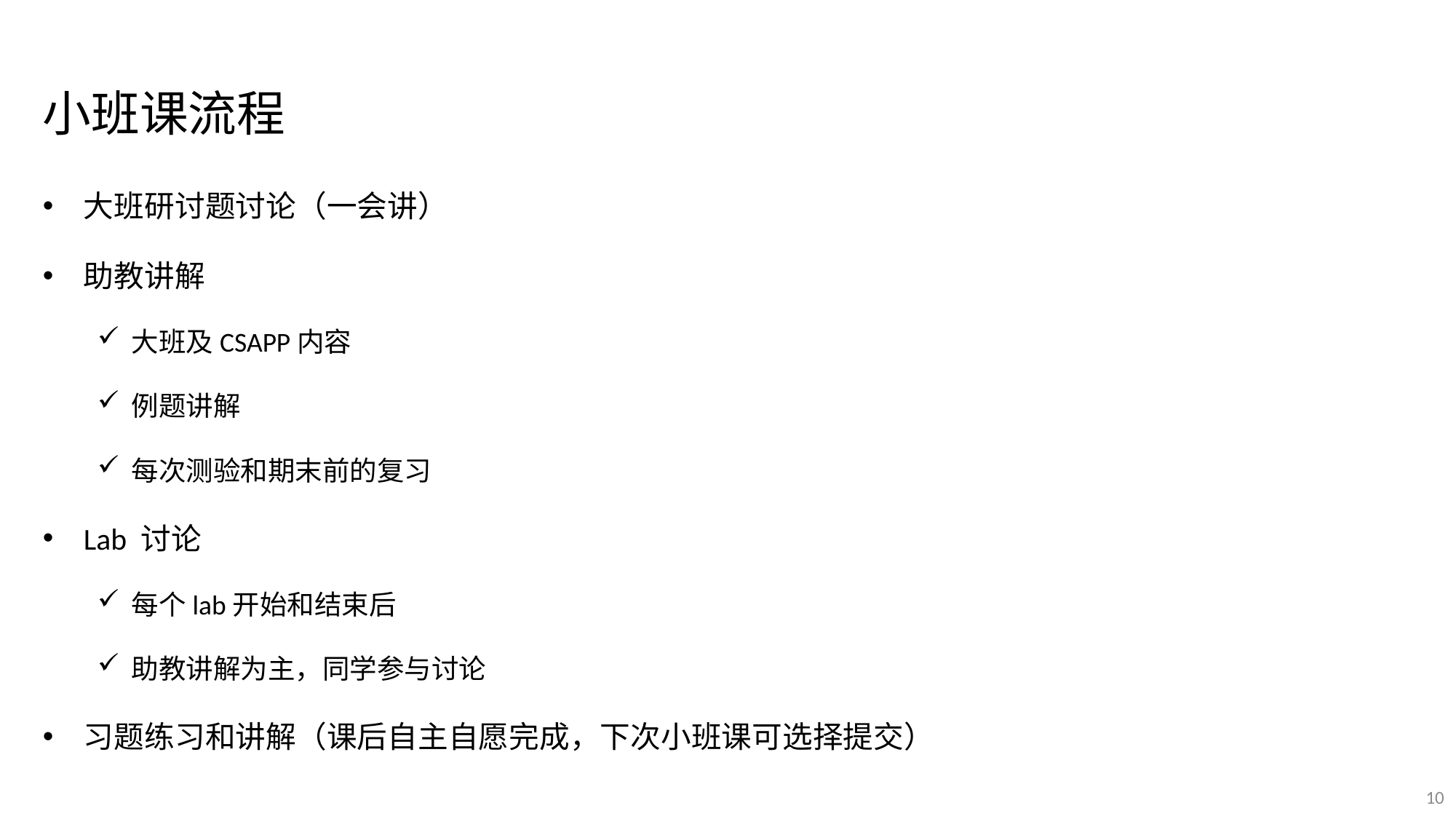

小班课流程
大班研讨题讨论（一会讲）
助教讲解
大班及CSAPP内容
例题讲解
每次测验和期末前的复习
Lab 讨论
每个lab开始和结束后
助教讲解为主，同学参与讨论
习题练习和讲解（课后自主自愿完成，下次小班课可选择提交）
10